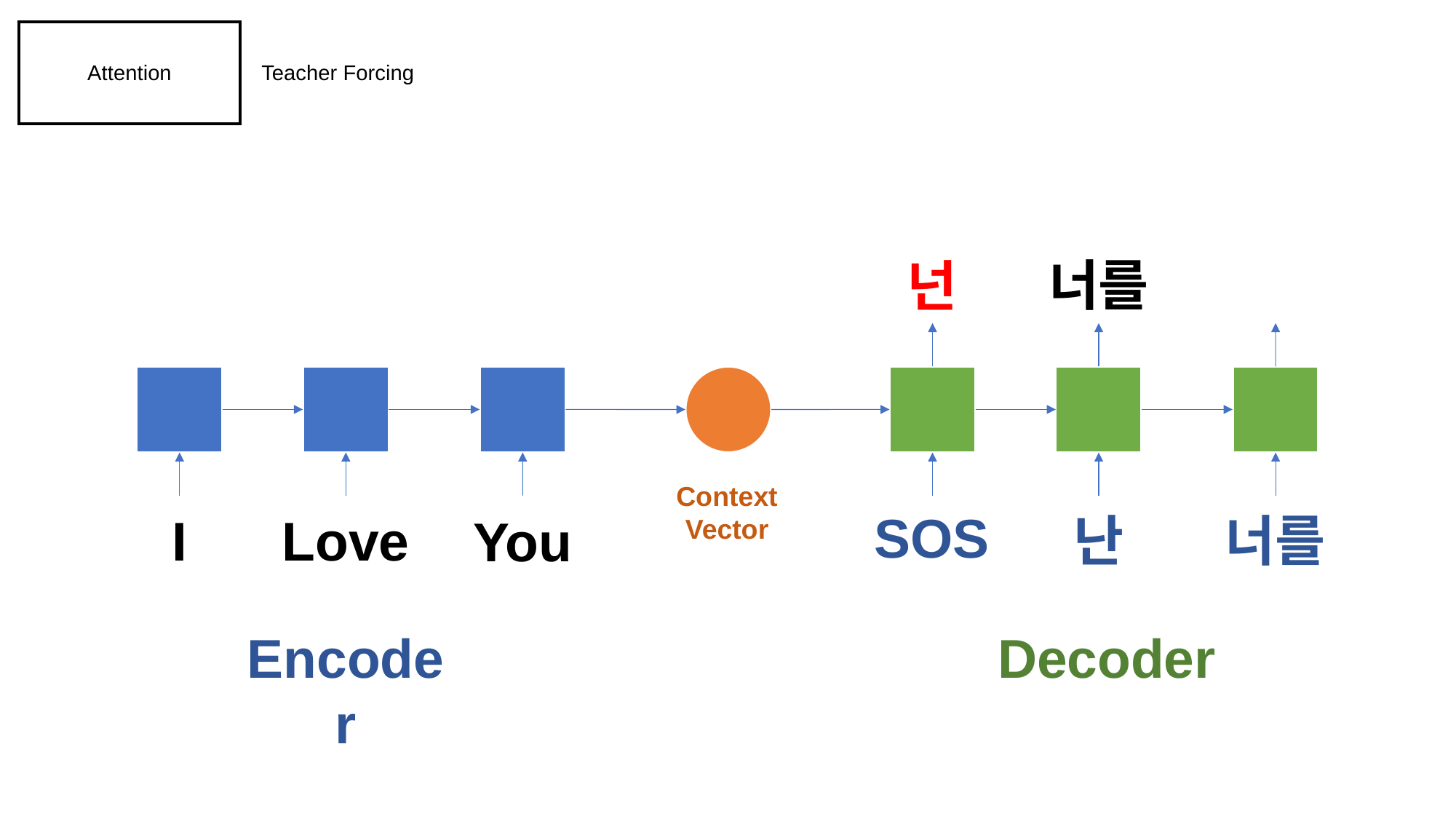

Attention
 Teacher Forcing
너를
넌

Context
Vector
SOS
I
Love
난
너를
You
Encoder
Decoder